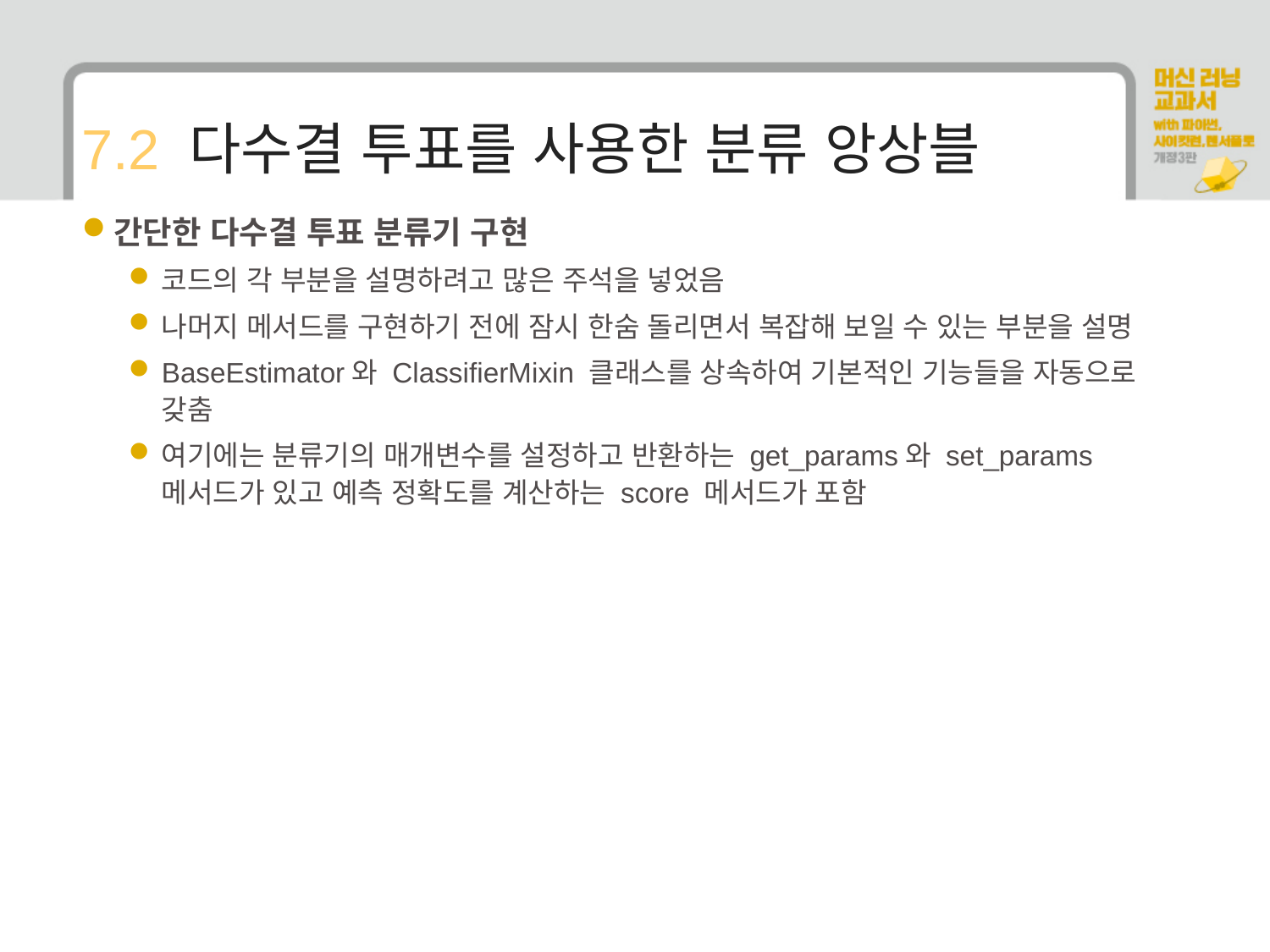

# 7.2 다수결 투표를 사용한 분류 앙상블
간단한 다수결 투표 분류기 구현
코드의 각 부분을 설명하려고 많은 주석을 넣었음
나머지 메서드를 구현하기 전에 잠시 한숨 돌리면서 복잡해 보일 수 있는 부분을 설명
BaseEstimator와 ClassifierMixin 클래스를 상속하여 기본적인 기능들을 자동으로 갖춤
여기에는 분류기의 매개변수를 설정하고 반환하는 get_params와 set_params 메서드가 있고 예측 정확도를 계산하는 score 메서드가 포함